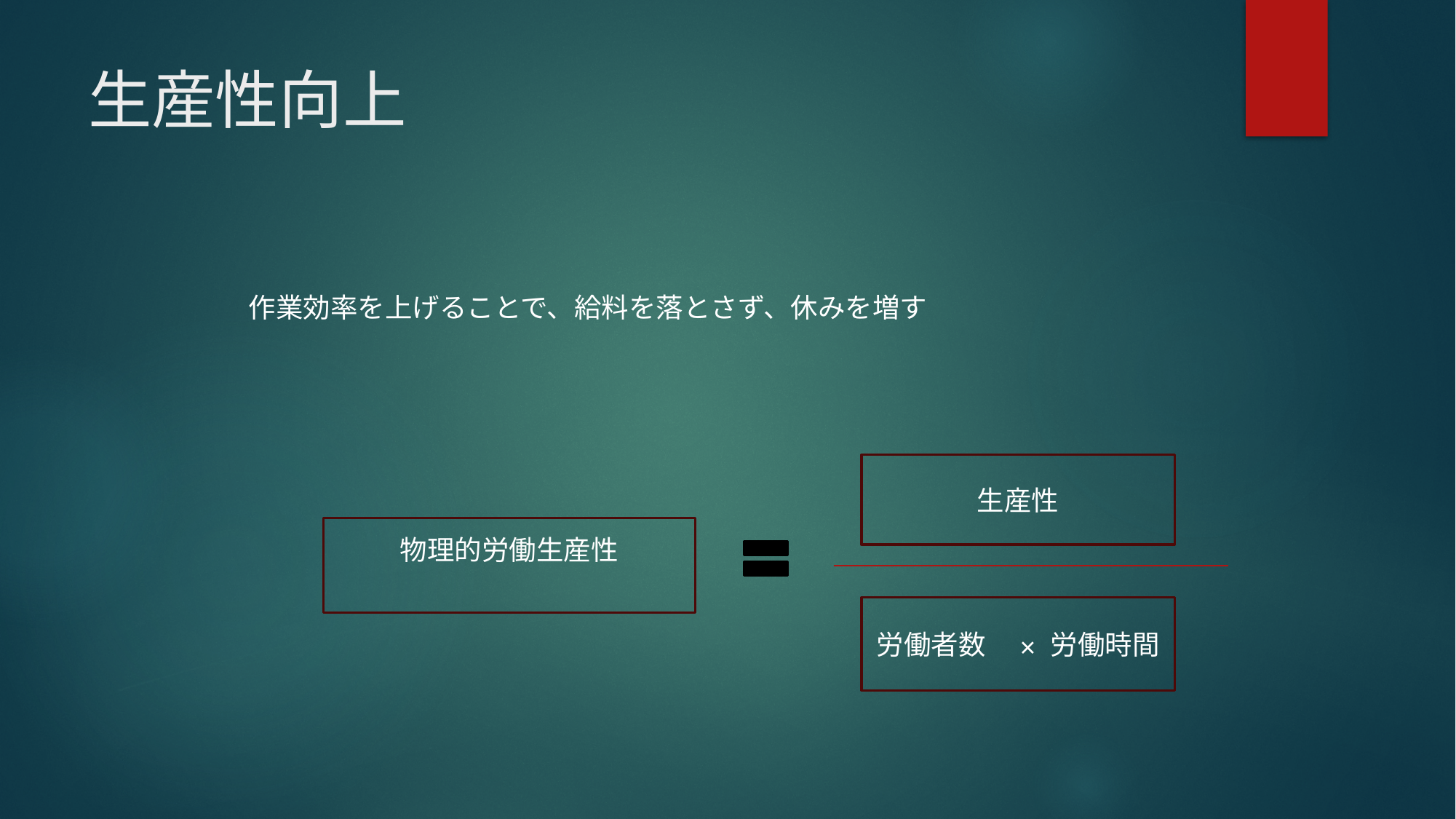

# 生産性向上

作業効率を上げることで、給料を落とさず、休みを増す

生産性
物理的労働生産性

労働者数　× 労働時間